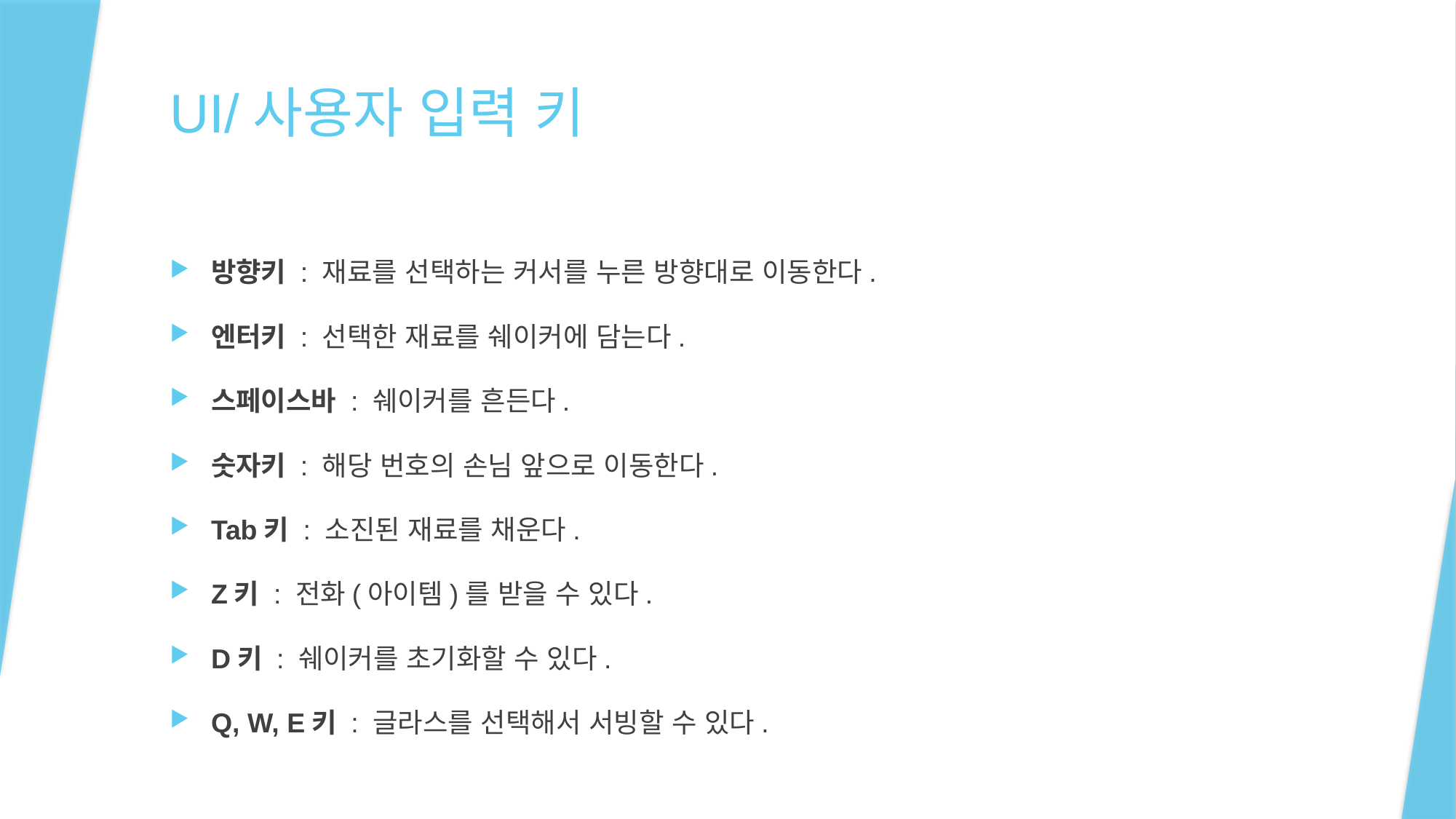

# UI/사용자 입력 키
방향키 : 재료를 선택하는 커서를 누른 방향대로 이동한다.
엔터키 : 선택한 재료를 쉐이커에 담는다.
스페이스바 : 쉐이커를 흔든다.
숫자키 : 해당 번호의 손님 앞으로 이동한다.
Tab키 : 소진된 재료를 채운다.
Z키 : 전화(아이템)를 받을 수 있다.
D키 : 쉐이커를 초기화할 수 있다.
Q, W, E키 : 글라스를 선택해서 서빙할 수 있다.